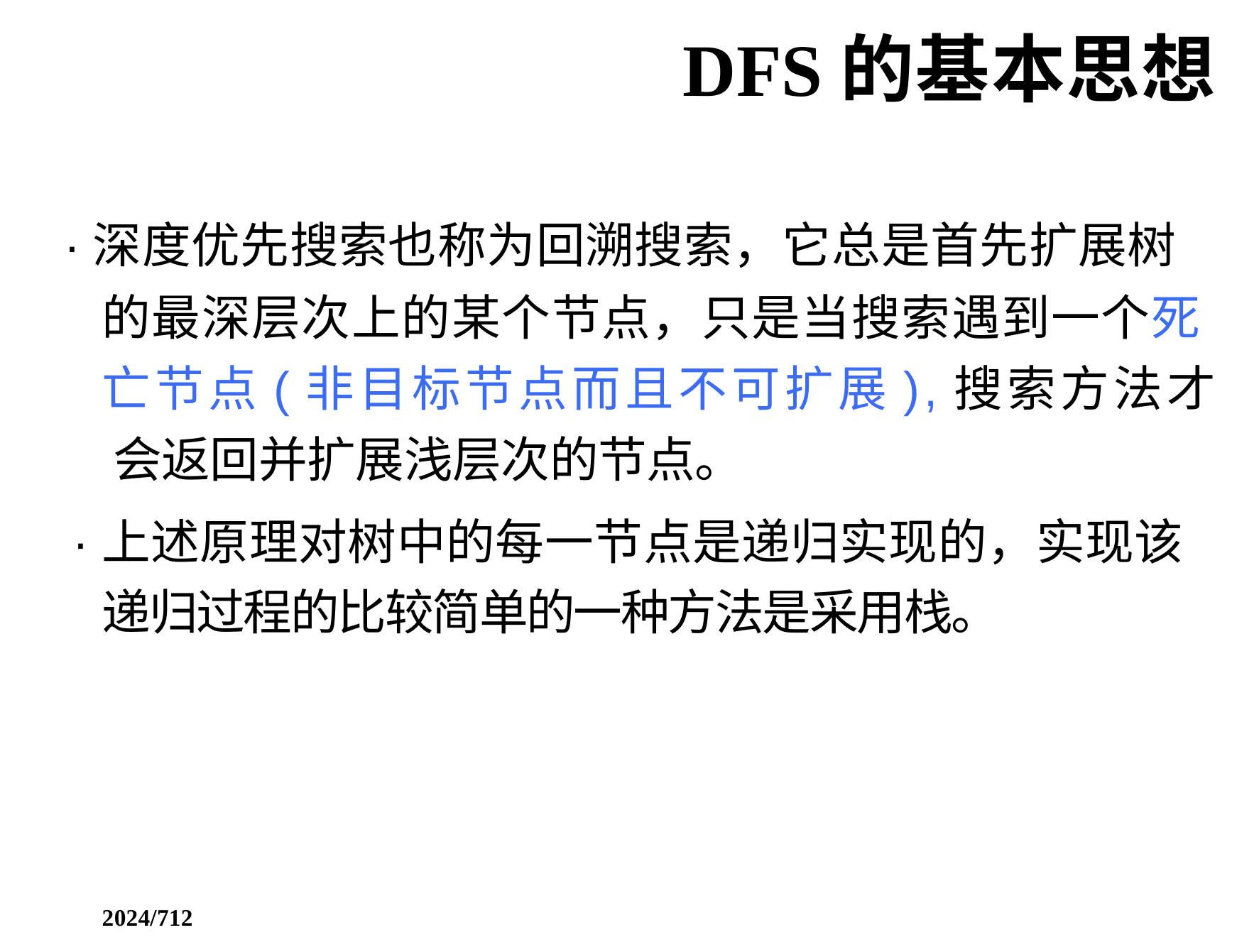

DFS的基本思想

·深度优先搜索也称为回溯搜索，它总是首先扩展树
的最深层次上的某个节点，只是当搜索遇到一个死 亡节点(非目标节点而且不可扩展),搜索方法才 会返回并扩展浅层次的节点。
·上述原理对树中的每一节点是递归实现的，实现该
递归过程的比较简单的一种方法是采用栈。

2024/712